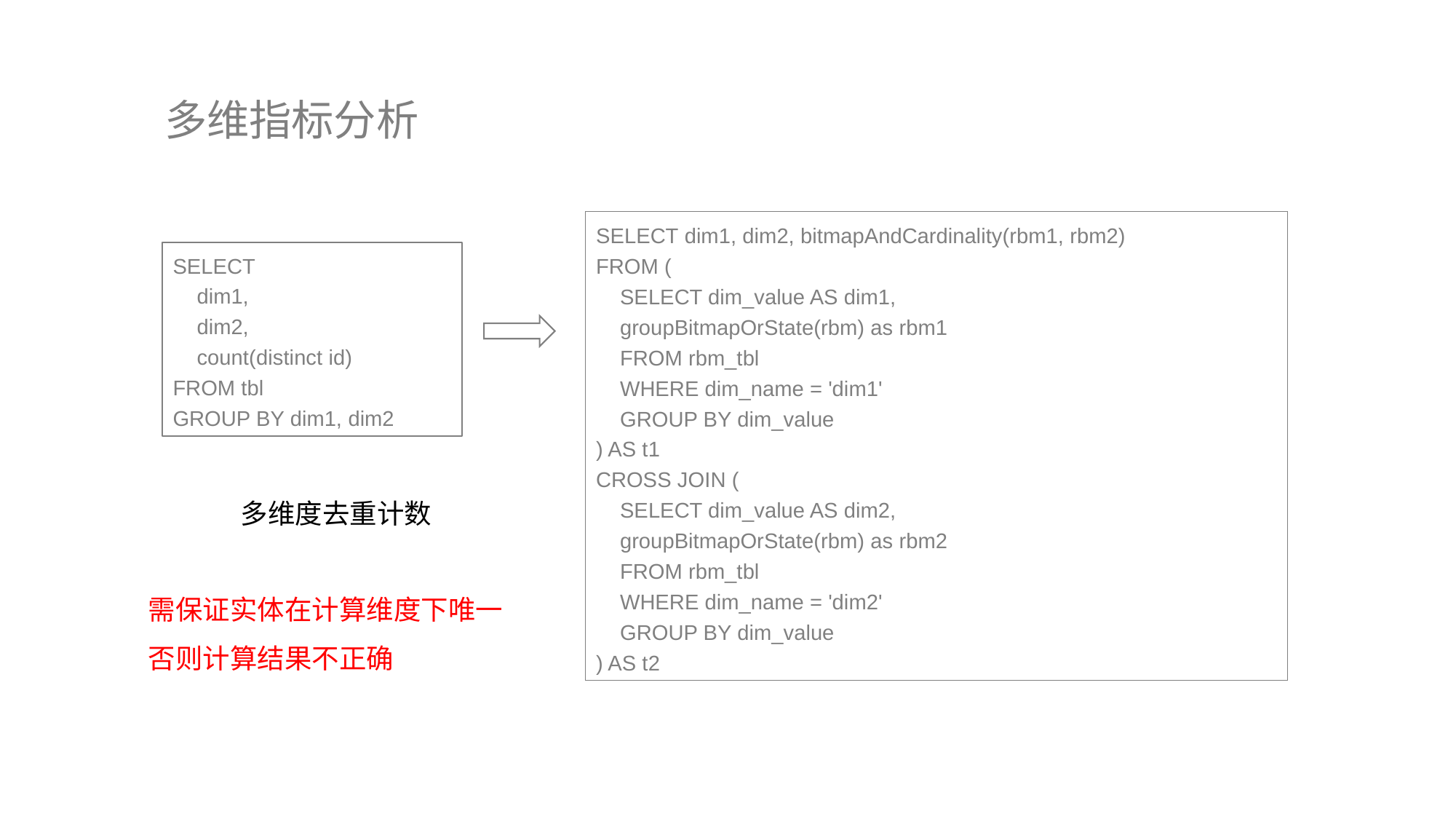

# 多维指标分析
SELECT dim1, dim2, bitmapAndCardinality(rbm1, rbm2)
FROM (
    SELECT dim_value AS dim1,
    groupBitmapOrState(rbm) as rbm1
    FROM rbm_tbl
    WHERE dim_name = 'dim1'
    GROUP BY dim_value
) AS t1
CROSS JOIN (
    SELECT dim_value AS dim2,
    groupBitmapOrState(rbm) as rbm2
    FROM rbm_tbl
    WHERE dim_name = 'dim2'
    GROUP BY dim_value
) AS t2
SELECT
    dim1,
    dim2,
    count(distinct id)
FROM tbl
GROUP BY dim1, dim2

多维度去重计数
需保证实体在计算维度下唯一
否则计算结果不正确